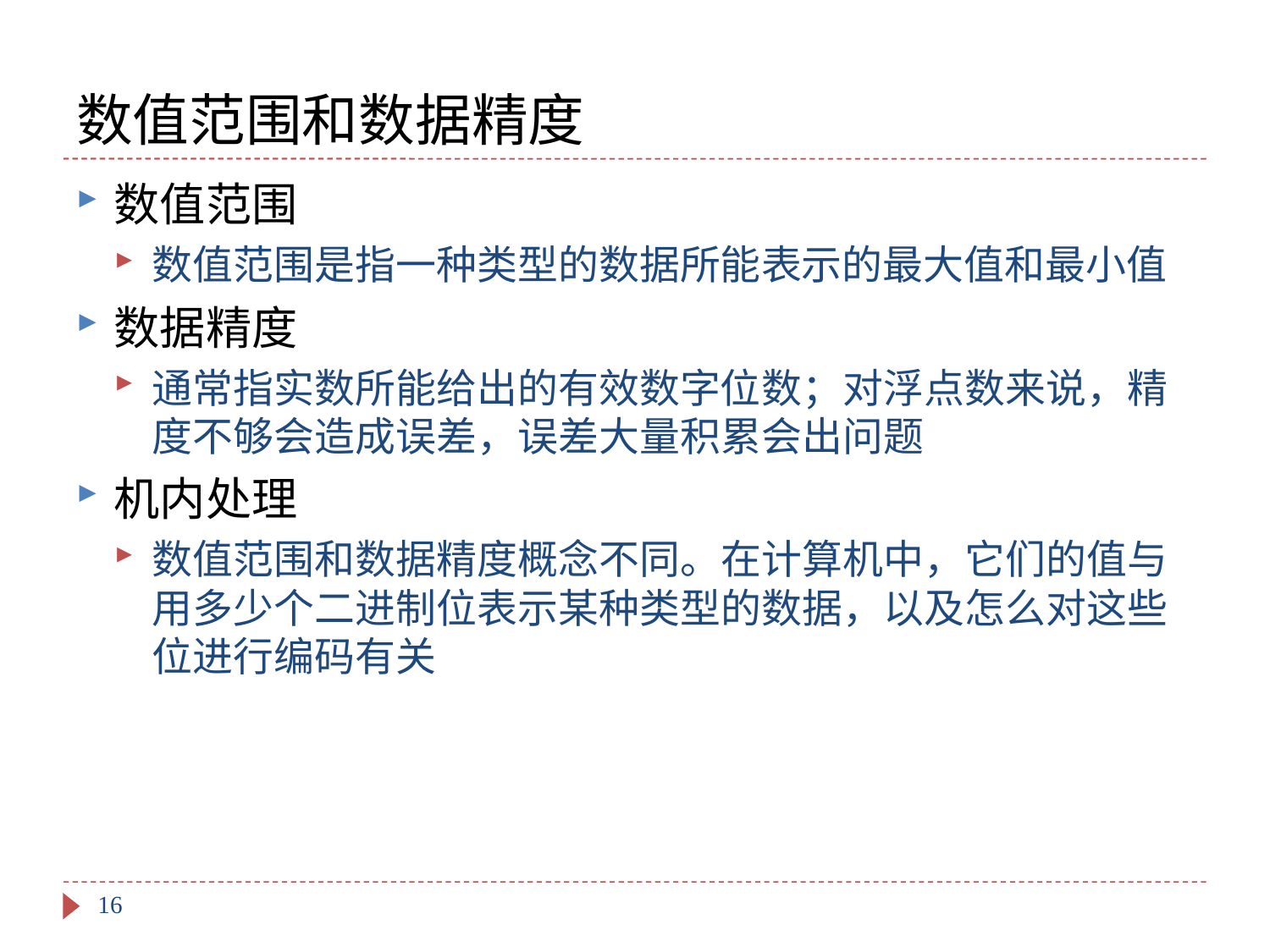

# 数值范围和数据精度
数值范围
数值范围是指一种类型的数据所能表示的最大值和最小值
数据精度
通常指实数所能给出的有效数字位数；对浮点数来说，精度不够会造成误差，误差大量积累会出问题
机内处理
数值范围和数据精度概念不同。在计算机中，它们的值与用多少个二进制位表示某种类型的数据，以及怎么对这些位进行编码有关
16